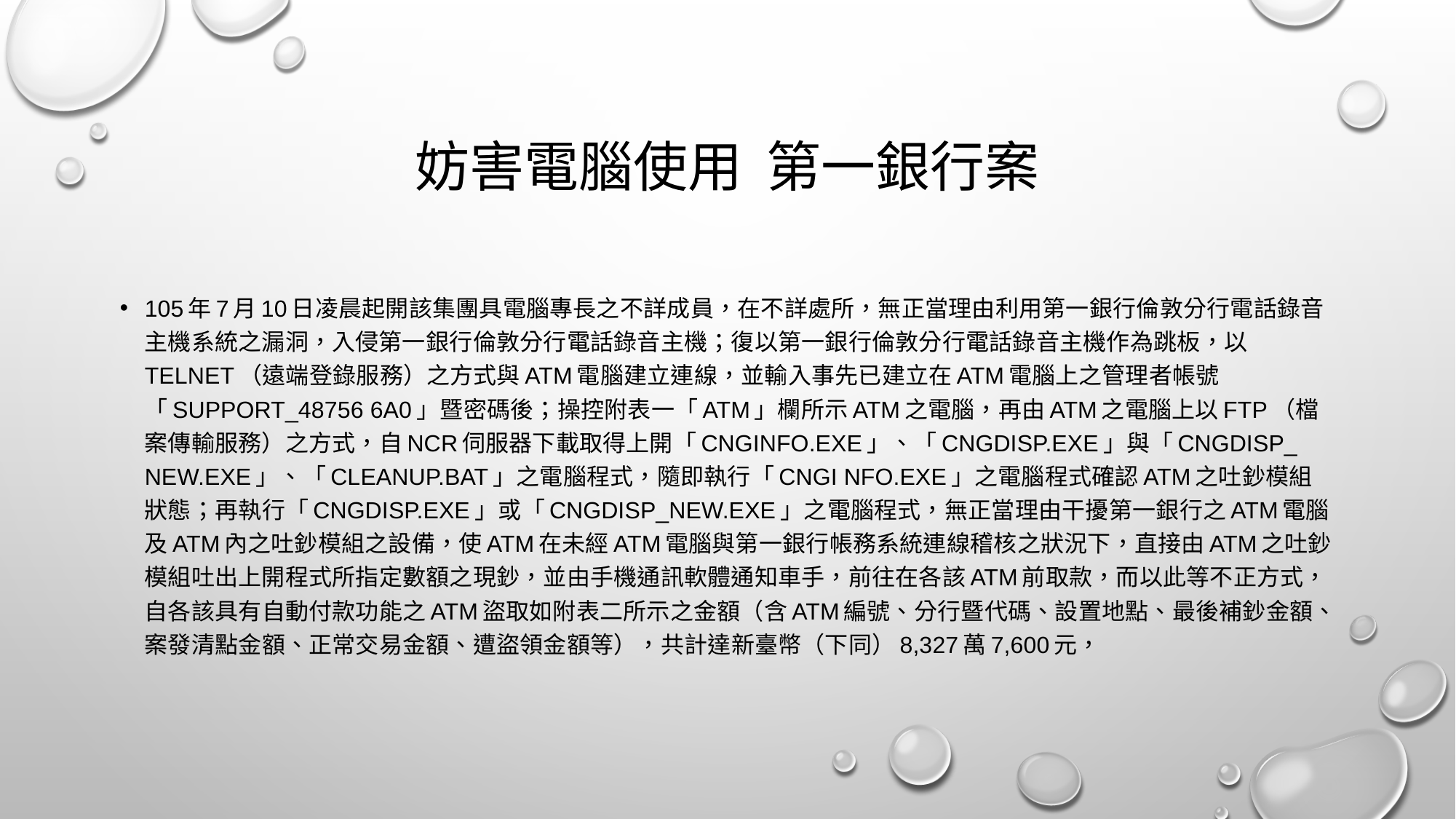

# 妨害電腦使用  第一銀行案
105年7月10日凌晨起開該集團具電腦專長之不詳成員，在不詳處所，無正當理由利用第一銀行倫敦分行電話錄音主機系統之漏洞，入侵第一銀行倫敦分行電話錄音主機；復以第一銀行倫敦分行電話錄音主機作為跳板，以Telnet（遠端登錄服務）之方式與ATM電腦建立連線，並輸入事先已建立在ATM電腦上之管理者帳號「support_48756 6a0」暨密碼後；操控附表一「ATM」欄所示ATM之電腦，再由ATM之電腦上以FTP（檔案傳輸服務）之方式，自NCR伺服器下載取得上開「cnginfo.exe」、「cngdisp.exe」與「cngdisp_ new.exe」、「cleanup.bat」之電腦程式，隨即執行「cngi nfo.exe」之電腦程式確認ATM之吐鈔模組狀態；再執行「cngdisp.exe」或「cngdisp_new.exe」之電腦程式，無正當理由干擾第一銀行之ATM電腦及ATM內之吐鈔模組之設備，使ATM在未經ATM電腦與第一銀行帳務系統連線稽核之狀況下，直接由ATM之吐鈔模組吐出上開程式所指定數額之現鈔，並由手機通訊軟體通知車手，前往在各該ATM前取款，而以此等不正方式，自各該具有自動付款功能之ATM盜取如附表二所示之金額（含ATM編號、分行暨代碼、設置地點、最後補鈔金額、案發清點金額、正常交易金額、遭盜領金額等），共計達新臺幣（下同）8,327萬7,600元，